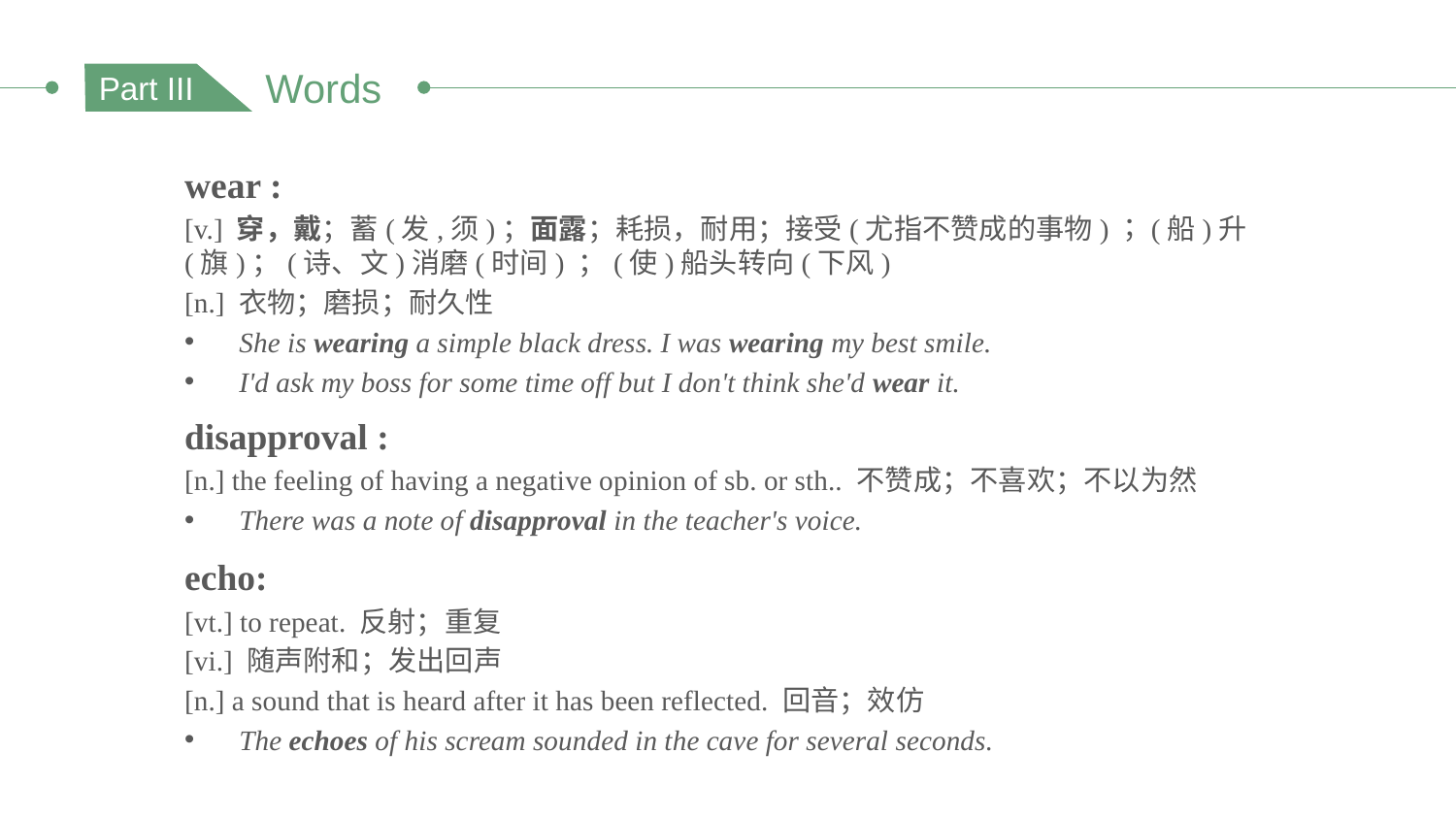

Words

Part III

wear :
[v.] 穿，戴；蓄(发,须)；面露；耗损，耐用；接受(尤指不赞成的事物)；(船)升(旗)；(诗、文)消磨(时间) ；(使)船头转向(下风)
[n.] 衣物；磨损；耐久性
She is wearing a simple black dress. I was wearing my best smile.
I'd ask my boss for some time off but I don't think she'd wear it.

disapproval :
[n.] the feeling of having a negative opinion of sb. or sth.. 不赞成；不喜欢；不以为然
There was a note of disapproval in the teacher's voice.
echo:
[vt.] to repeat. 反射；重复
[vi.] 随声附和；发出回声
[n.] a sound that is heard after it has been reflected. 回音；效仿
The echoes of his scream sounded in the cave for several seconds.